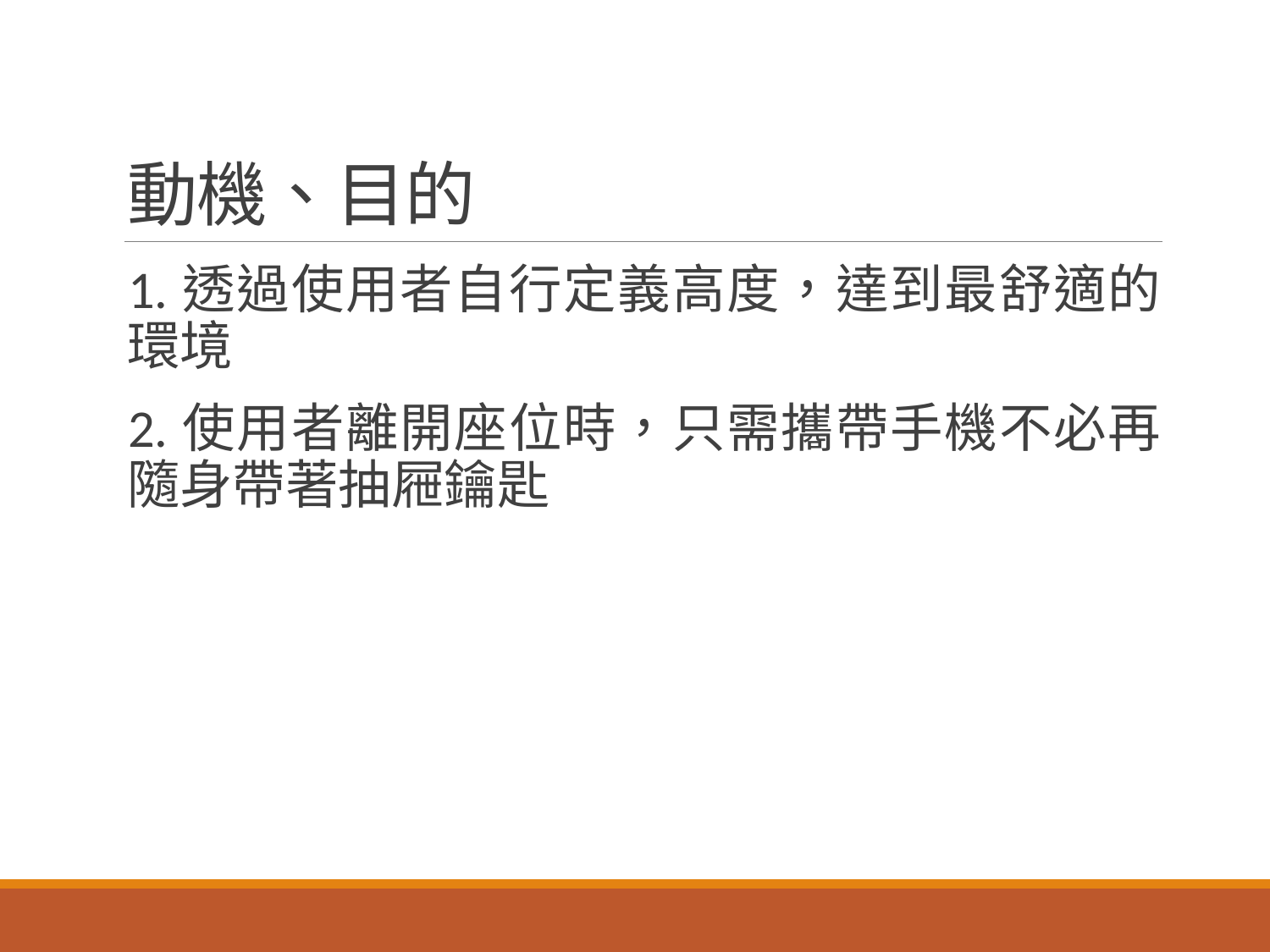

# 動機、目的
 1.透過使用者自行定義高度，達到最舒適的環境
 2.使用者離開座位時，只需攜帶手機不必再隨身帶著抽屜鑰匙